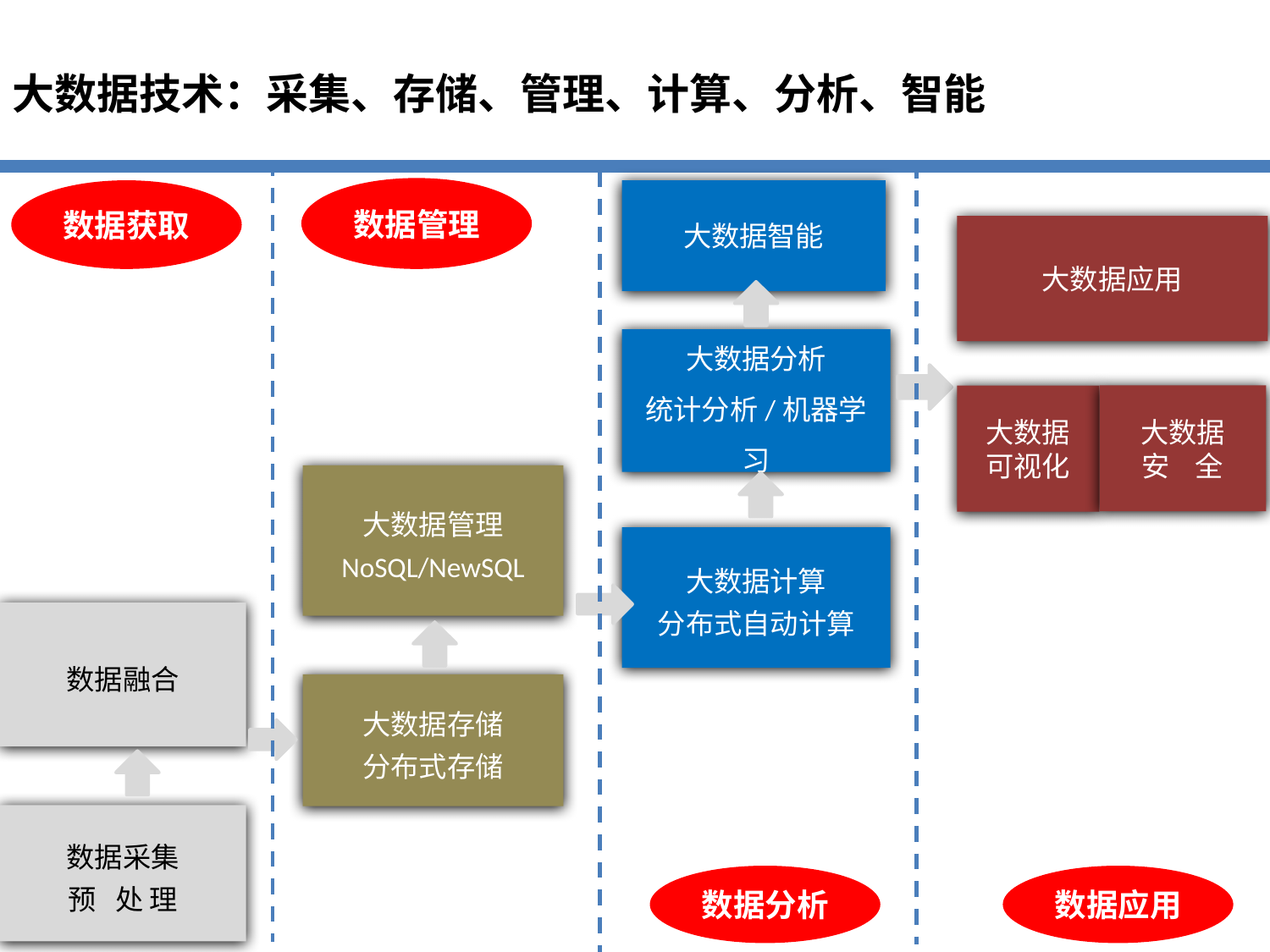

大数据技术：采集、存储、管理、计算、分析、智能
数据管理
数据获取
大数据智能
大数据应用

大数据分析
统计分析/机器学习

大数据
安    全
大数据
可视化
大数据管理
NoSQL/NewSQL

大数据计算
分布式自动计算

数据融合

大数据存储
分布式存储

数据采集
预   处 理
数据分析
数据应用